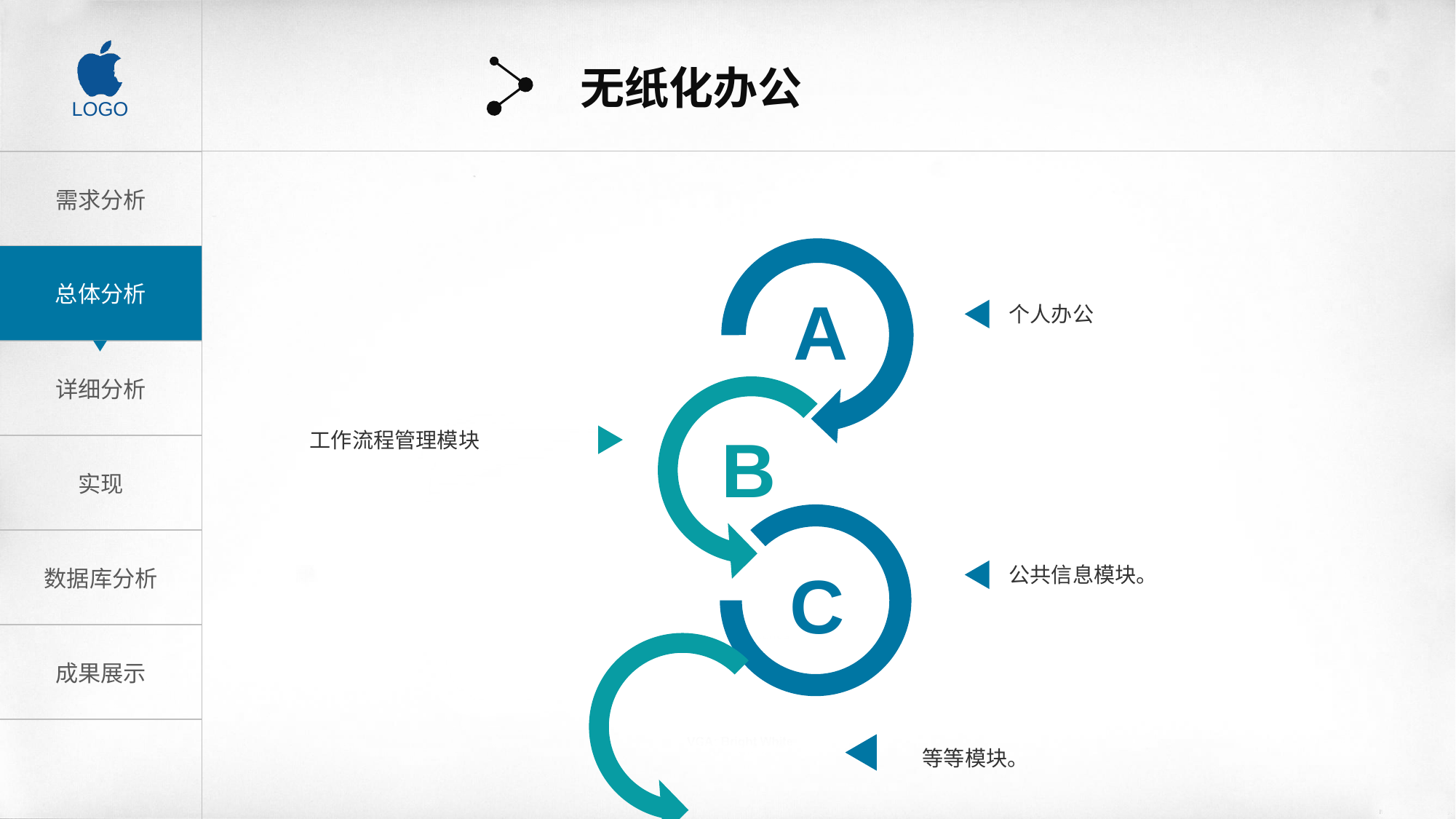

无纸化办公

A
个人办公

工作流程管理模块
B

公共信息模块。
C

等等模块。